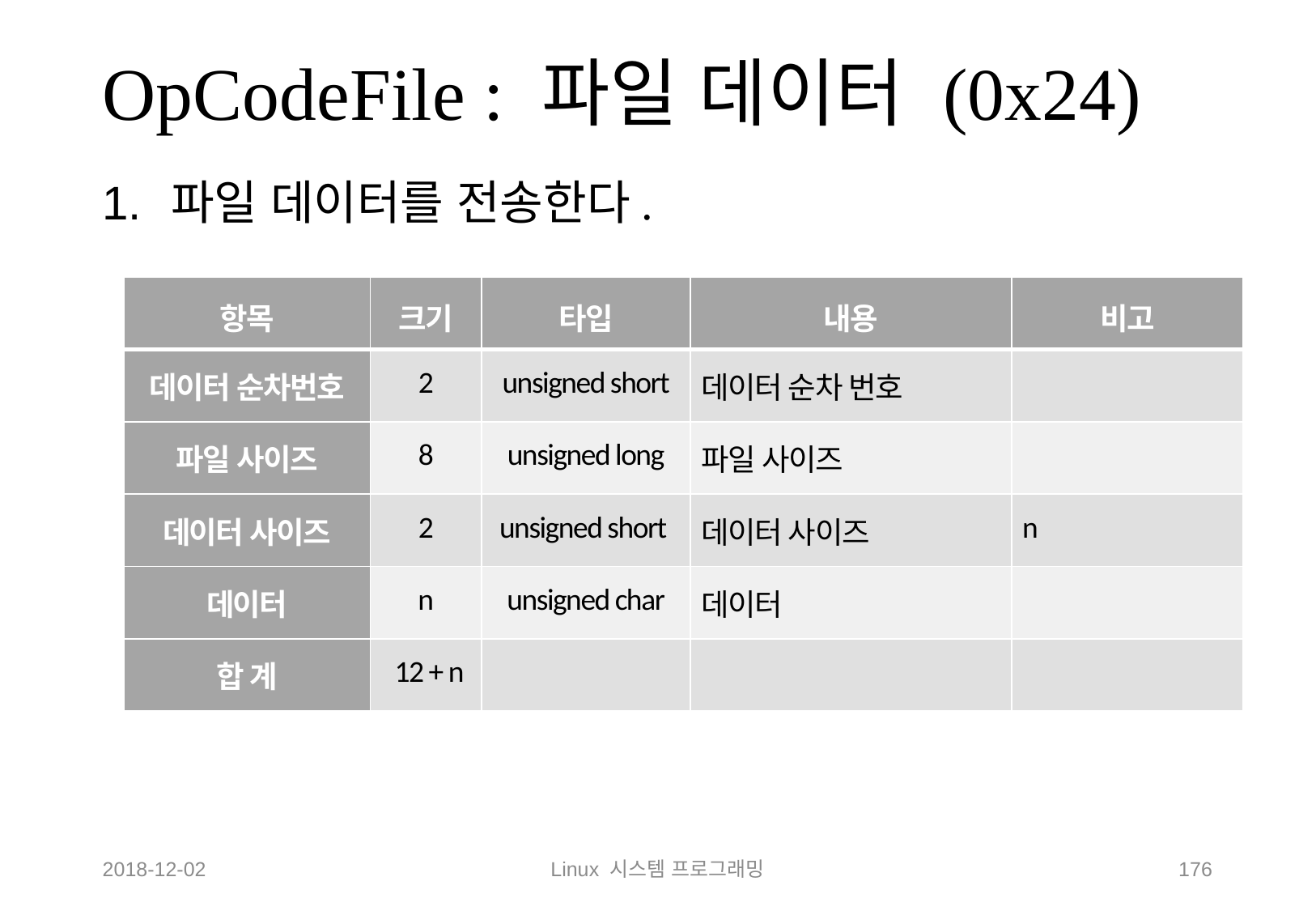

# OpCodeFile : 파일 데이터 (0x24)
파일 데이터를 전송한다.
| 항목 | 크기 | 타입 | 내용 | 비고 |
| --- | --- | --- | --- | --- |
| 데이터 순차번호 | 2 | unsigned short | 데이터 순차 번호 |  |
| 파일 사이즈 | 8 | unsigned long | 파일 사이즈 |  |
| 데이터 사이즈 | 2 | unsigned short | 데이터 사이즈 | n |
| 데이터 | n | unsigned char | 데이터 |  |
| 합 계 | 12 + n |  |  |  |
2018-12-02
Linux 시스템 프로그래밍
176